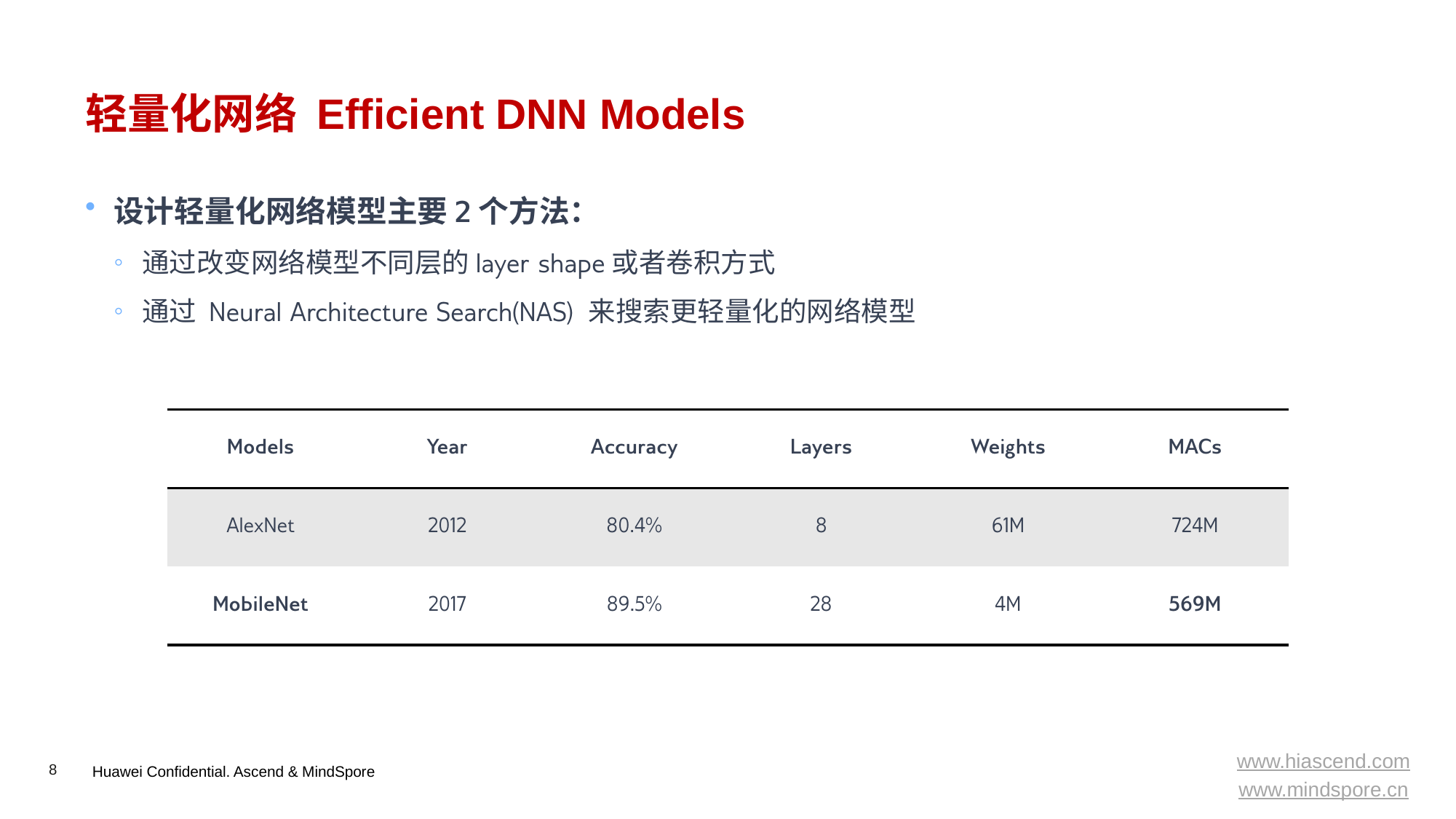

# 轻量化网络 Efficient DNN Models
设计轻量化网络模型主要2个方法：
通过改变网络模型不同层的layer shape或者卷积方式
通过 Neural Architecture Search(NAS) 来搜索更轻量化的网络模型
| Models | Year | Accuracy | Layers | Weights | MACs |
| --- | --- | --- | --- | --- | --- |
| AlexNet | 2012 | 80.4% | 8 | 61M | 724M |
| MobileNet | 2017 | 89.5% | 28 | 4M | 569M |